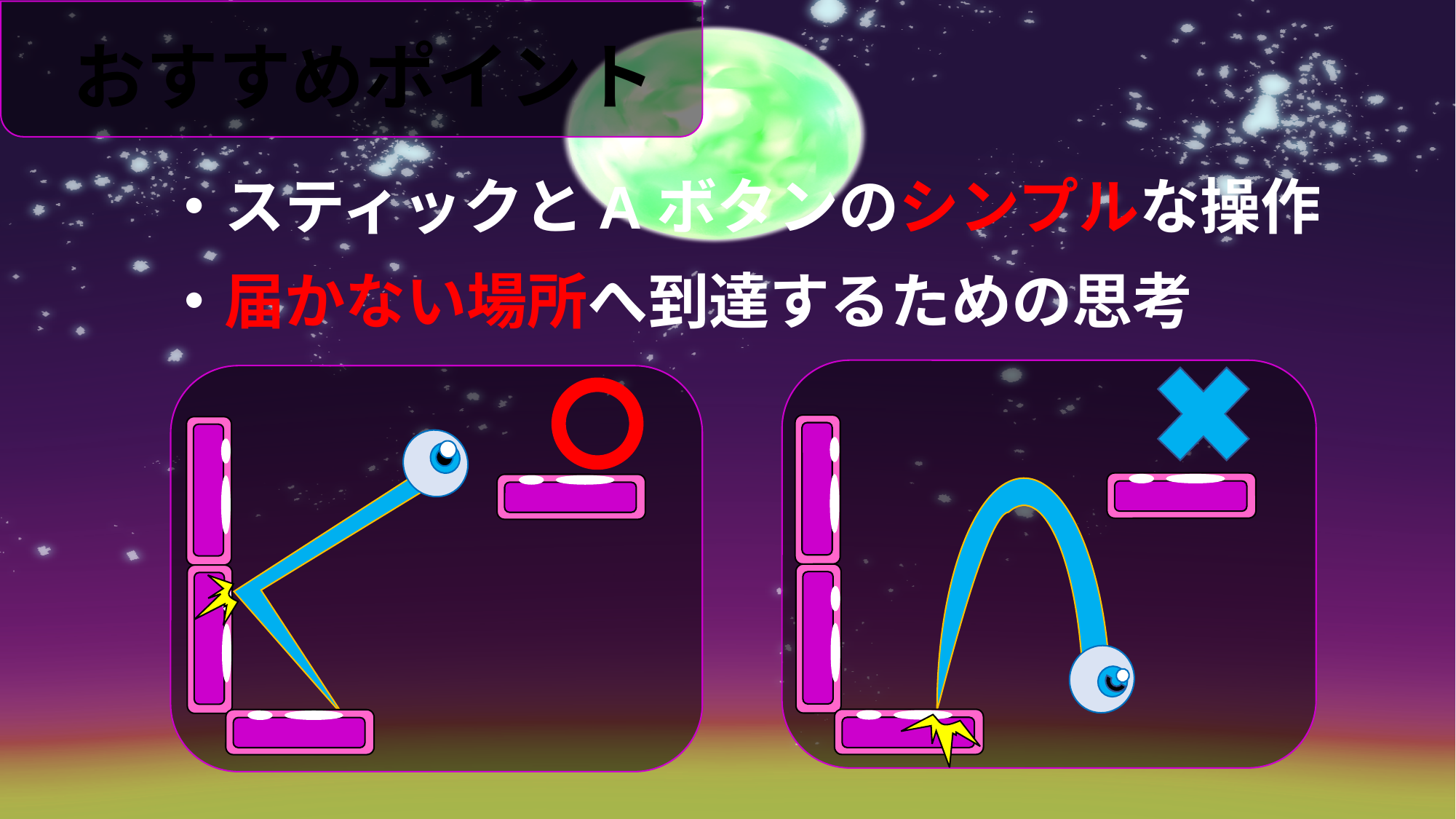

おすすめポイント
・スティックとAボタンのシンプルな操作

・届かない場所へ到達するための思考